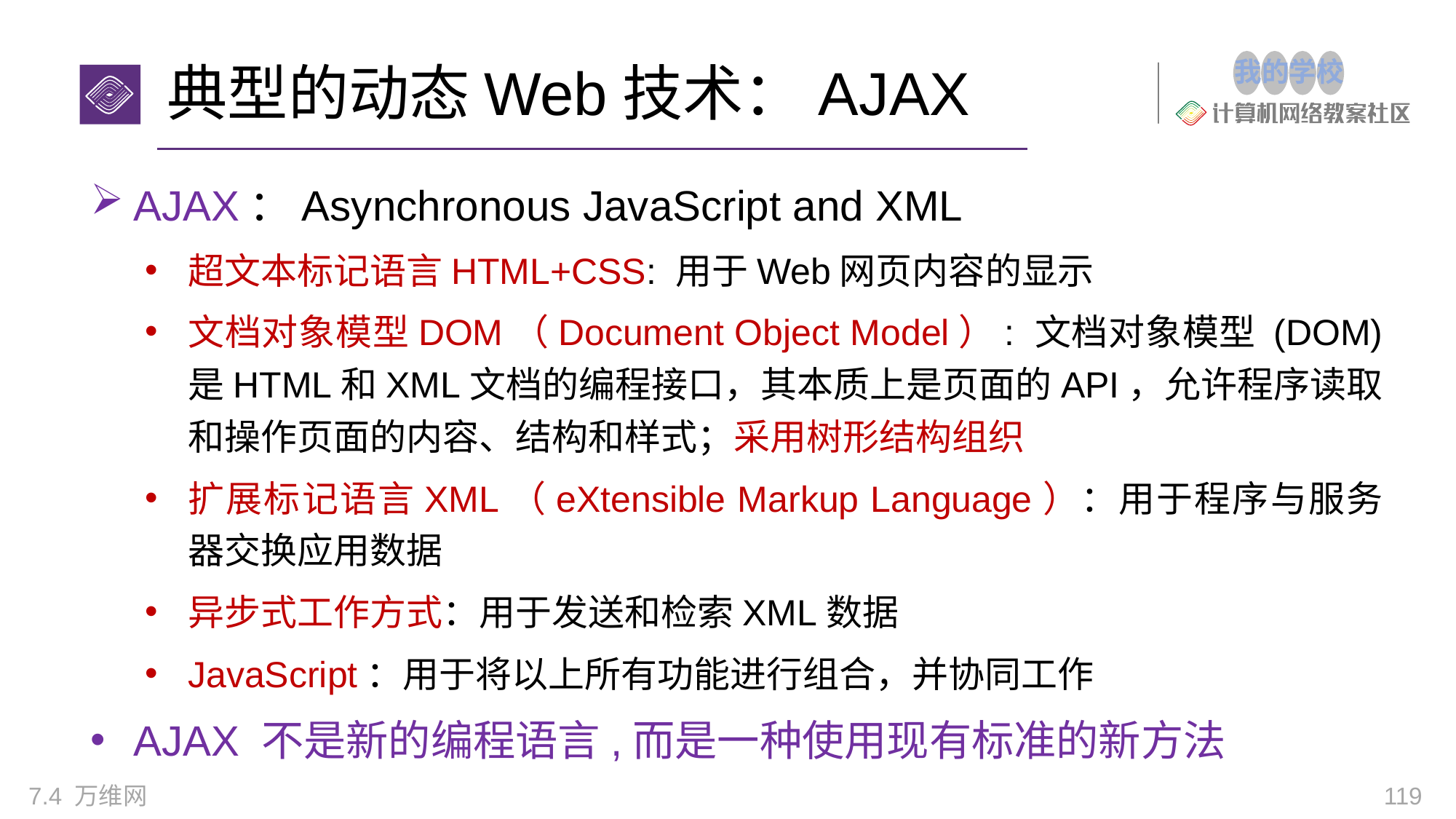

# 典型的动态Web技术：AJAX
AJAX：Asynchronous JavaScript and XML
超文本标记语言HTML+CSS: 用于Web网页内容的显示
文档对象模型DOM（Document Object Model）: 文档对象模型 (DOM) 是HTML和XML文档的编程接口，其本质上是页面的API，允许程序读取和操作页面的内容、结构和样式；采用树形结构组织
扩展标记语言XML（eXtensible Markup Language）：用于程序与服务器交换应用数据
异步式工作方式：用于发送和检索XML数据
JavaScript：用于将以上所有功能进行组合，并协同工作
AJAX 不是新的编程语言,而是一种使用现有标准的新方法
7.4 万维网
119